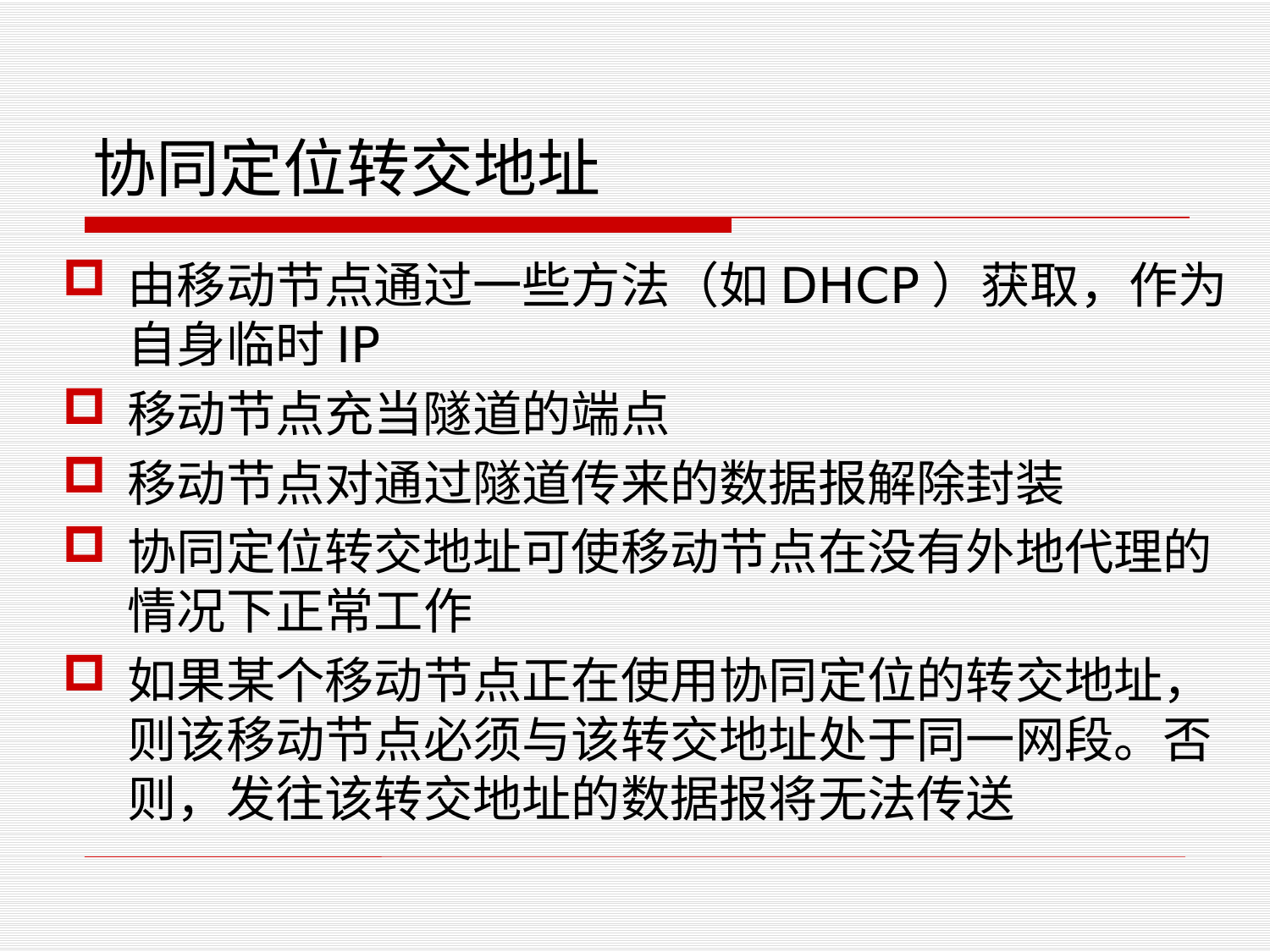

# 协同定位转交地址
由移动节点通过一些方法（如DHCP）获取，作为自身临时IP
移动节点充当隧道的端点
移动节点对通过隧道传来的数据报解除封装
协同定位转交地址可使移动节点在没有外地代理的情况下正常工作
如果某个移动节点正在使用协同定位的转交地址，则该移动节点必须与该转交地址处于同一网段。否则，发往该转交地址的数据报将无法传送